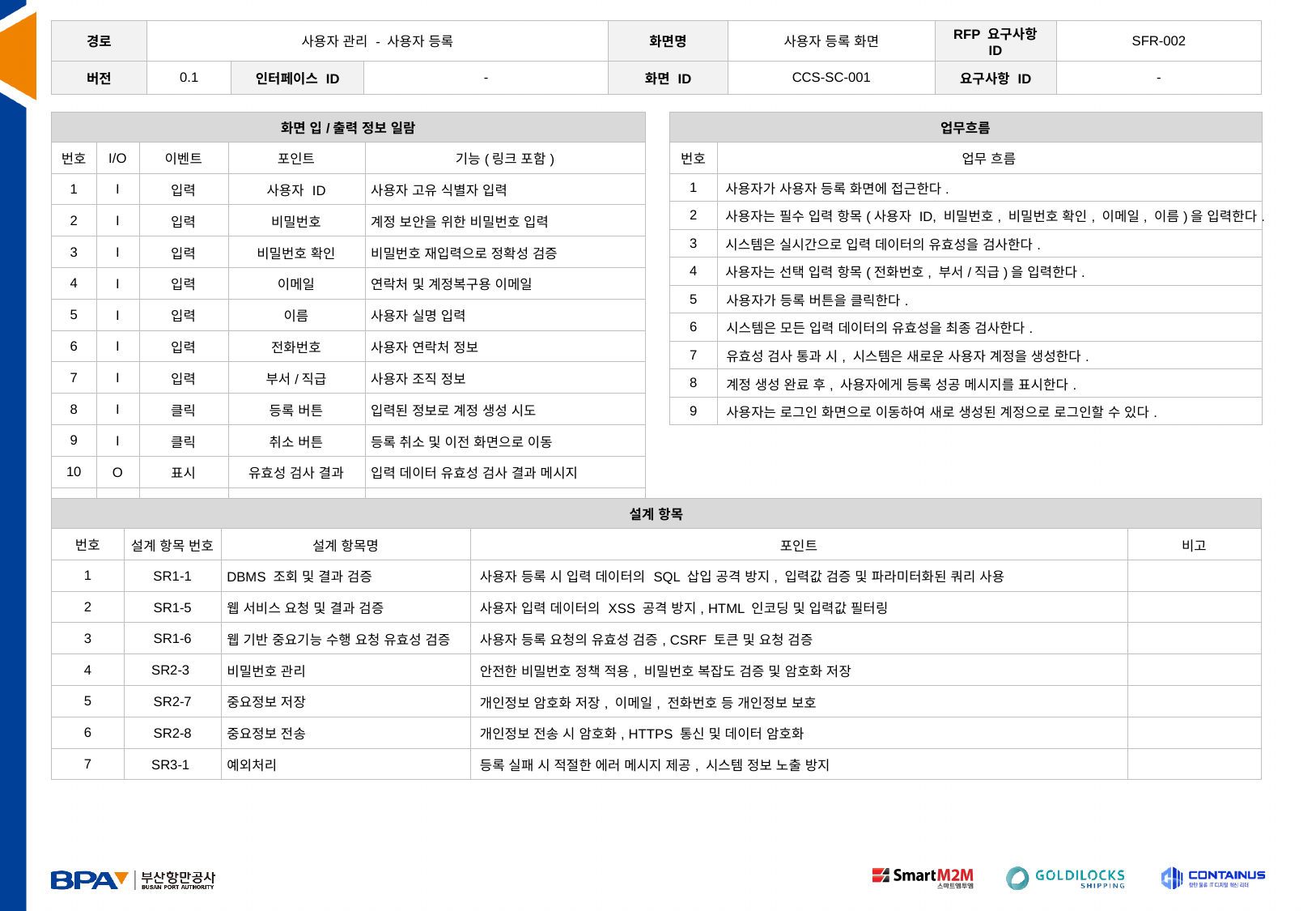

| 경로 | 사용자 관리 - 사용자 등록 |  |  | 화면명 | 사용자 등록 화면 | RFP 요구사항 ID | SFR-002 |
| --- | --- | --- | --- | --- | --- | --- | --- |
| 버전 | 0.1 | 인터페이스 ID | - | 화면 ID | CCS-SC-001 | 요구사항 ID | - |
| 화면 입/출력 정보 일람 |  |  |  |  |
| --- | --- | --- | --- | --- |
| 번호 | I/O | 이벤트 | 포인트 | 기능(링크 포함) |
| 1 | I | 입력 | 사용자 ID | 사용자 고유 식별자 입력 |
| 2 | I | 입력 | 비밀번호 | 계정 보안을 위한 비밀번호 입력 |
| 3 | I | 입력 | 비밀번호 확인 | 비밀번호 재입력으로 정확성 검증 |
| 4 | I | 입력 | 이메일 | 연락처 및 계정복구용 이메일 |
| 5 | I | 입력 | 이름 | 사용자 실명 입력 |
| 6 | I | 입력 | 전화번호 | 사용자 연락처 정보 |
| 7 | I | 입력 | 부서/직급 | 사용자 조직 정보 |
| 8 | I | 클릭 | 등록 버튼 | 입력된 정보로 계정 생성 시도 |
| 9 | I | 클릭 | 취소 버튼 | 등록 취소 및 이전 화면으로 이동 |
| 10 | O | 표시 | 유효성 검사 결과 | 입력 데이터 유효성 검사 결과 메시지 |
| 11 | O | 표시 | 등록 성공/실패 메시지 | 계정 생성 결과 알림 |
| 업무흐름 |  |
| --- | --- |
| 번호 | 업무 흐름 |
| 1 | 사용자가 사용자 등록 화면에 접근한다. |
| 2 | 사용자는 필수 입력 항목(사용자 ID, 비밀번호, 비밀번호 확인, 이메일, 이름)을 입력한다. |
| 3 | 시스템은 실시간으로 입력 데이터의 유효성을 검사한다. |
| 4 | 사용자는 선택 입력 항목(전화번호, 부서/직급)을 입력한다. |
| 5 | 사용자가 등록 버튼을 클릭한다. |
| 6 | 시스템은 모든 입력 데이터의 유효성을 최종 검사한다. |
| 7 | 유효성 검사 통과 시, 시스템은 새로운 사용자 계정을 생성한다. |
| 8 | 계정 생성 완료 후, 사용자에게 등록 성공 메시지를 표시한다. |
| 9 | 사용자는 로그인 화면으로 이동하여 새로 생성된 계정으로 로그인할 수 있다. |
| 설계 항목 |  |  |  |  |
| --- | --- | --- | --- | --- |
| 번호 | 설계 항목 번호 | 설계 항목명 | 포인트 | 비고 |
| 1 | SR1-1 | DBMS 조회 및 결과 검증 | 사용자 등록 시 입력 데이터의 SQL 삽입 공격 방지, 입력값 검증 및 파라미터화된 쿼리 사용 |  |
| 2 | SR1-5 | 웹 서비스 요청 및 결과 검증 | 사용자 입력 데이터의 XSS 공격 방지, HTML 인코딩 및 입력값 필터링 |  |
| 3 | SR1-6 | 웹 기반 중요기능 수행 요청 유효성 검증 | 사용자 등록 요청의 유효성 검증, CSRF 토큰 및 요청 검증 |  |
| 4 | SR2-3 | 비밀번호 관리 | 안전한 비밀번호 정책 적용, 비밀번호 복잡도 검증 및 암호화 저장 |  |
| 5 | SR2-7 | 중요정보 저장 | 개인정보 암호화 저장, 이메일, 전화번호 등 개인정보 보호 |  |
| 6 | SR2-8 | 중요정보 전송 | 개인정보 전송 시 암호화, HTTPS 통신 및 데이터 암호화 |  |
| 7 | SR3-1 | 예외처리 | 등록 실패 시 적절한 에러 메시지 제공, 시스템 정보 노출 방지 |  |